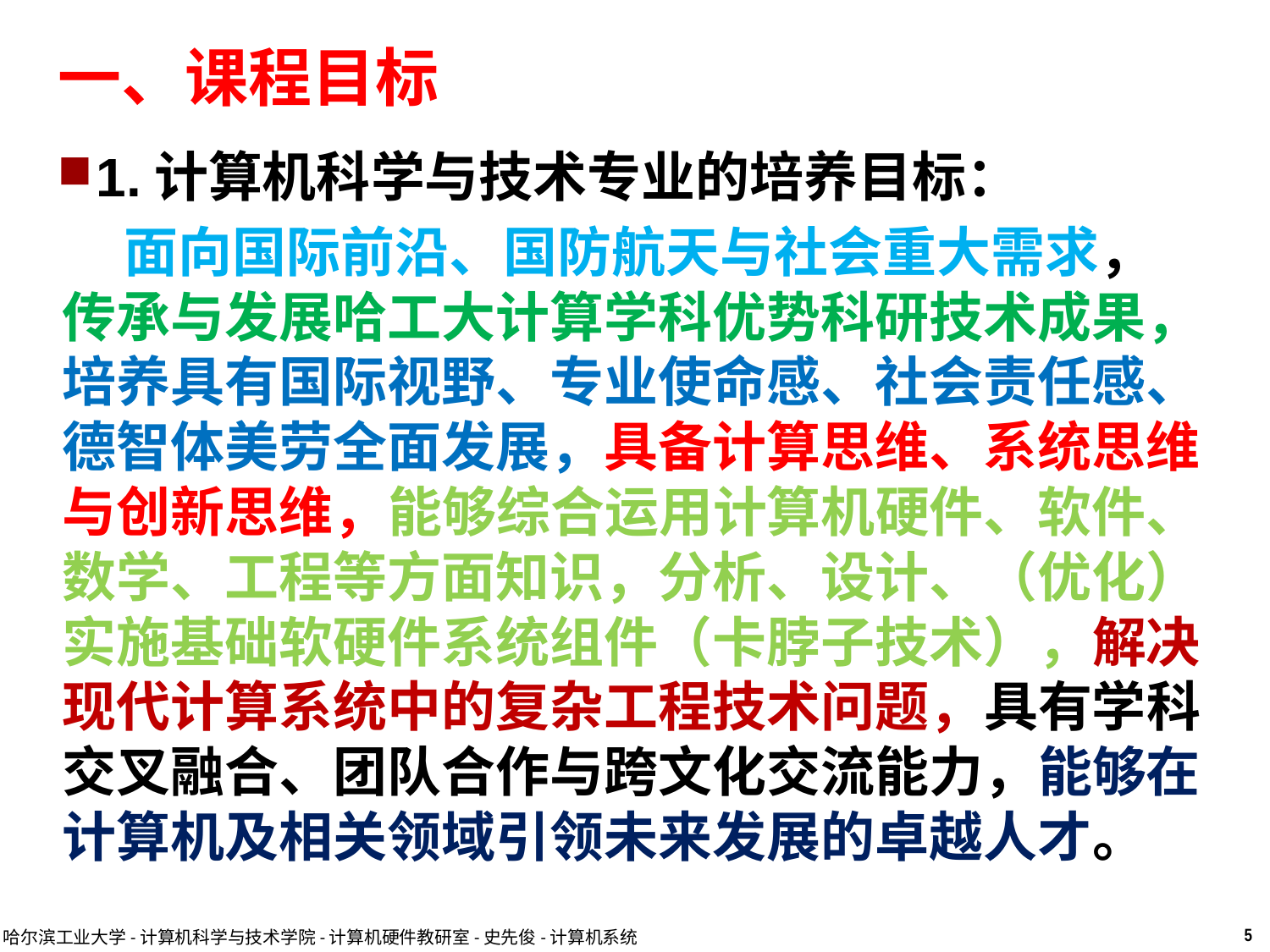

# 一、课程目标
1.计算机科学与技术专业的培养目标：
    面向国际前沿、国防航天与社会重大需求，传承与发展哈工大计算学科优势科研技术成果，培养具有国际视野、专业使命感、社会责任感、德智体美劳全面发展，具备计算思维、系统思维与创新思维，能够综合运用计算机硬件、软件、数学、工程等方面知识，分析、设计、（优化）实施基础软硬件系统组件（卡脖子技术），解决现代计算系统中的复杂工程技术问题，具有学科交叉融合、团队合作与跨文化交流能力，能够在计算机及相关领域引领未来发展的卓越人才。